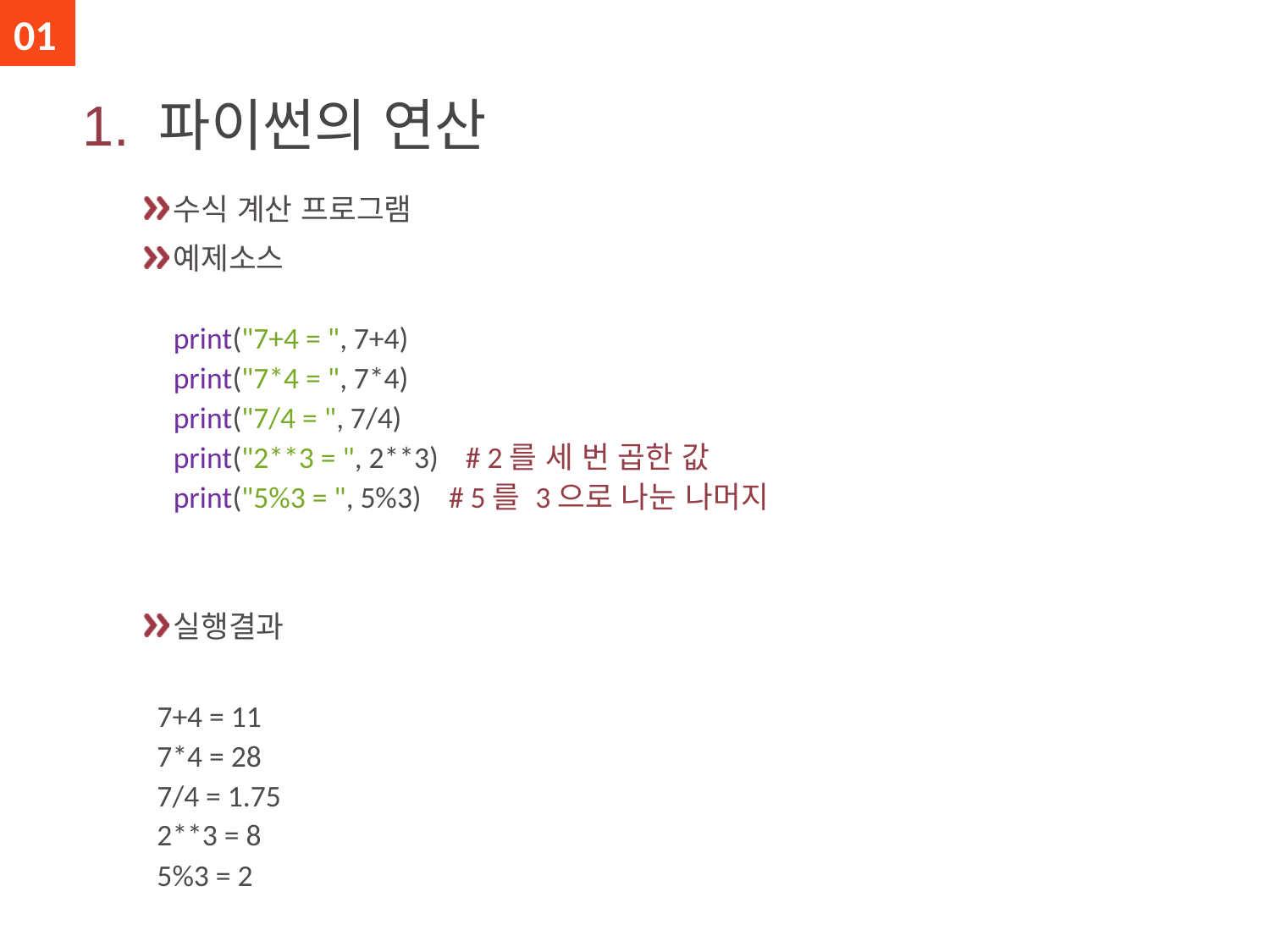

01
# 1. 파이썬의 연산
수식 계산 프로그램
예제소스
print("7+4 = ", 7+4)
print("7*4 = ", 7*4)
print("7/4 = ", 7/4)
print("2**3 = ", 2**3)    # 2를 세 번 곱한 값
print("5%3 = ", 5%3)    # 5를 3으로 나눈 나머지
실행결과
  7+4 = 11
  7*4 = 28
  7/4 = 1.75
  2**3 = 8
  5%3 = 2